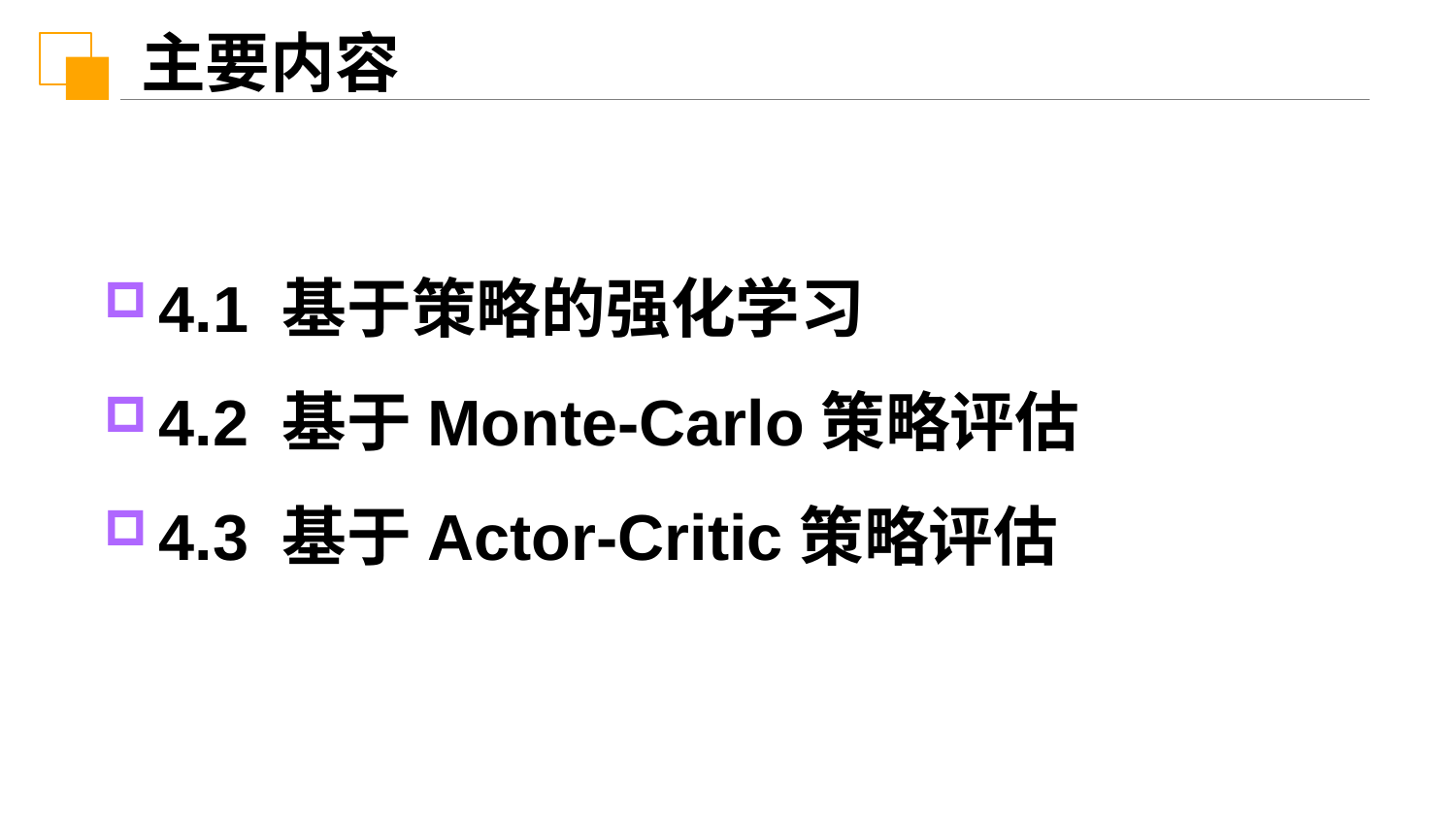

主要内容
4.1 基于策略的强化学习
4.2 基于Monte-Carlo策略评估
4.3 基于Actor-Critic策略评估